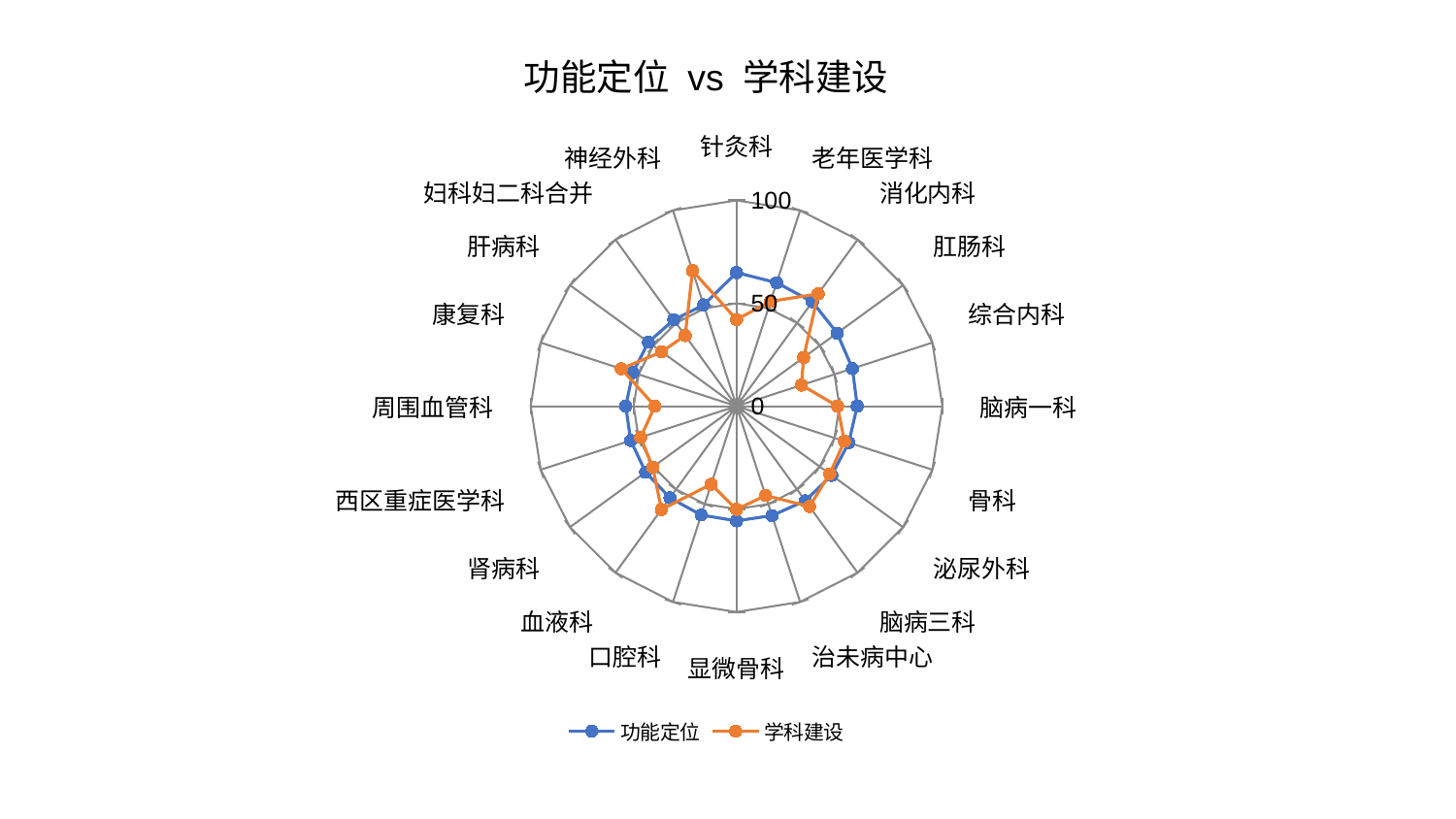

### Chart: 功能定位 vs 学科建设

| Category | 功能定位 | 学科建设 |
|---|---|---|
| 针灸科 | 64.90349573040584 | 42.07657106463913 |
| 老年医学科 | 63.08875986866262 | 53.543703832923526 |
| 消化内科 | 62.688655338586535 | 67.46908252060871 |
| 肛肠科 | 60.41752204953606 | 40.27069708671841 |
| 综合内科 | 59.19155032864072 | 33.17301527736729 |
| 脑病一科 | 58.605554659133354 | 49.054937891276836 |
| 骨科 | 57.32039556003155 | 55.112971509391286 |
| 泌尿外科 | 57.14860495067569 | 55.97344318464666 |
| 脑病三科 | 56.8032245192732 | 60.277913736367054 |
| 治未病中心 | 55.860591693268944 | 45.65190444554157 |
| 显微骨科 | 55.73022898942876 | 50.143100143637774 |
| 口腔科 | 55.60428773212158 | 39.92036888620817 |
| 血液科 | 55.04926215388669 | 62.07164703809124 |
| 肾病科 | 54.60887441626183 | 50.32558862355213 |
| 西区重症医学科 | 54.04603675498027 | 48.97883740496118 |
| 周围血管科 | 53.83321688639399 | 39.653687659904996 |
| 康复科 | 52.96322866544945 | 58.86457286777795 |
| 肝病科 | 52.92770625868785 | 44.96830621319787 |
| 妇科妇二科合并 | 51.88932134224251 | 42.44545321174634 |
| 神经外科 | 51.74696241901464 | 69.24498430806847 |
35